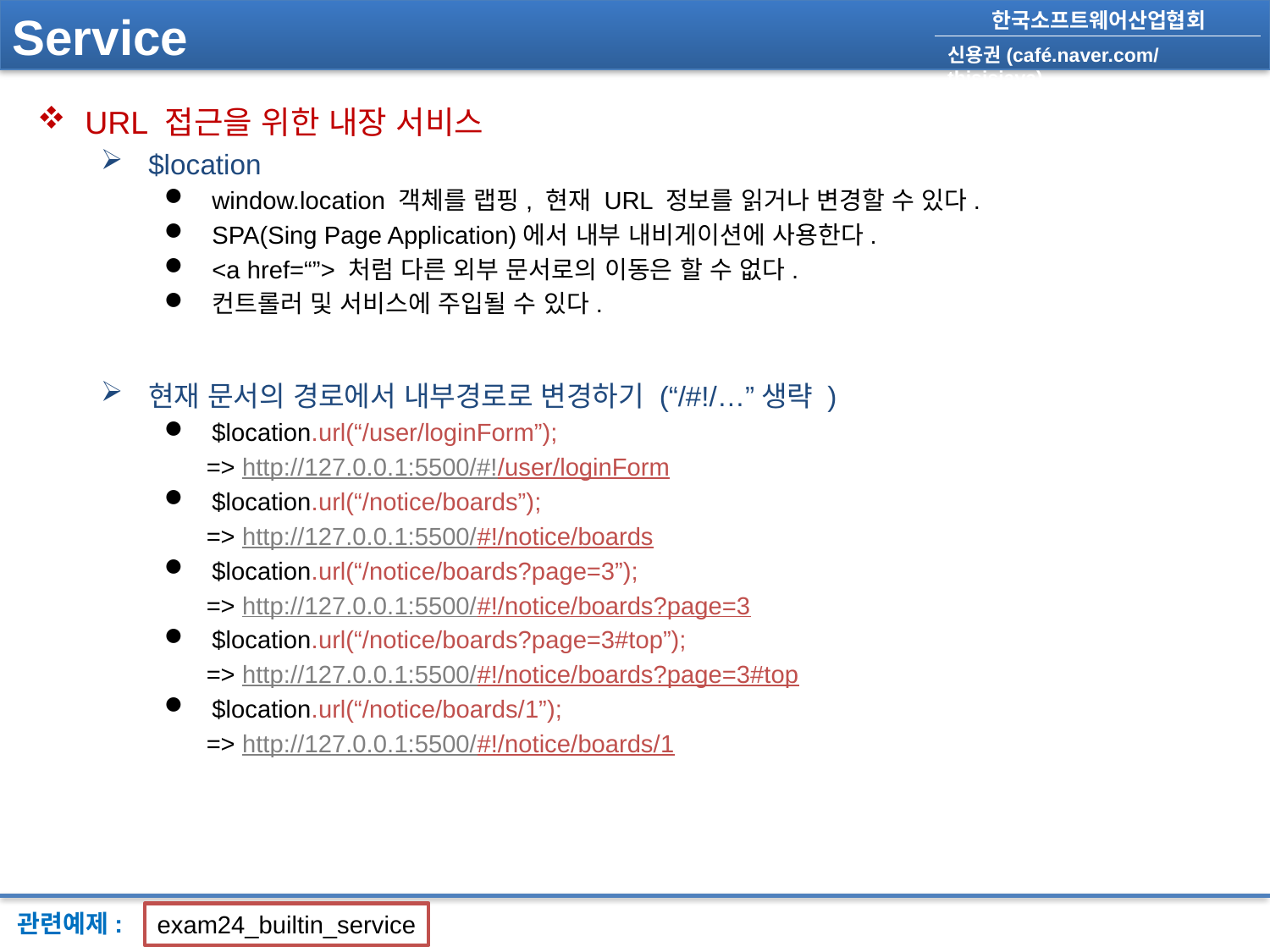

# Service
URL 접근을 위한 내장 서비스
$location
window.location 객체를 랩핑, 현재 URL 정보를 읽거나 변경할 수 있다.
SPA(Sing Page Application)에서 내부 내비게이션에 사용한다.
<a href=“”> 처럼 다른 외부 문서로의 이동은 할 수 없다.
컨트롤러 및 서비스에 주입될 수 있다.

현재 문서의 경로에서 내부경로로 변경하기 (“/#!/…”생략 )
$location.url(“/user/loginForm”);
      => http://127.0.0.1:5500/#!/user/loginForm
$location.url(“/notice/boards”);
      => http://127.0.0.1:5500/#!/notice/boards
$location.url(“/notice/boards?page=3”);
      => http://127.0.0.1:5500/#!/notice/boards?page=3
$location.url(“/notice/boards?page=3#top”);
      => http://127.0.0.1:5500/#!/notice/boards?page=3#top
$location.url(“/notice/boards/1”);
      => http://127.0.0.1:5500/#!/notice/boards/1

exam24_builtin_service